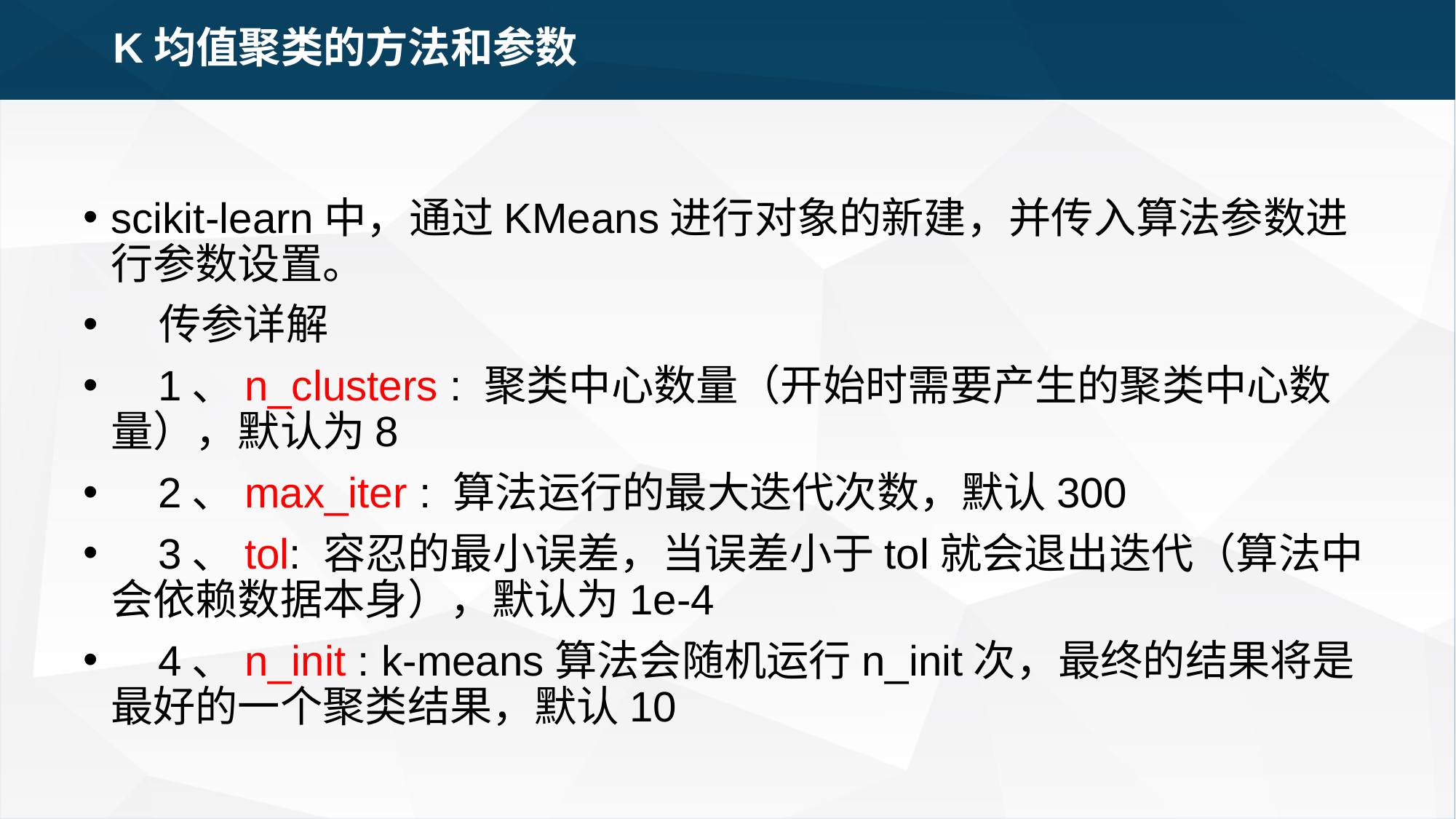

K均值聚类的方法和参数
scikit-learn中，通过KMeans进行对象的新建，并传入算法参数进行参数设置。
    传参详解
    1、n_clusters : 聚类中心数量（开始时需要产生的聚类中心数量），默认为8
    2、max_iter : 算法运行的最大迭代次数，默认300
    3、tol: 容忍的最小误差，当误差小于tol就会退出迭代（算法中会依赖数据本身），默认为1e-4
    4、n_init : k-means算法会随机运行n_init次，最终的结果将是最好的一个聚类结果，默认10